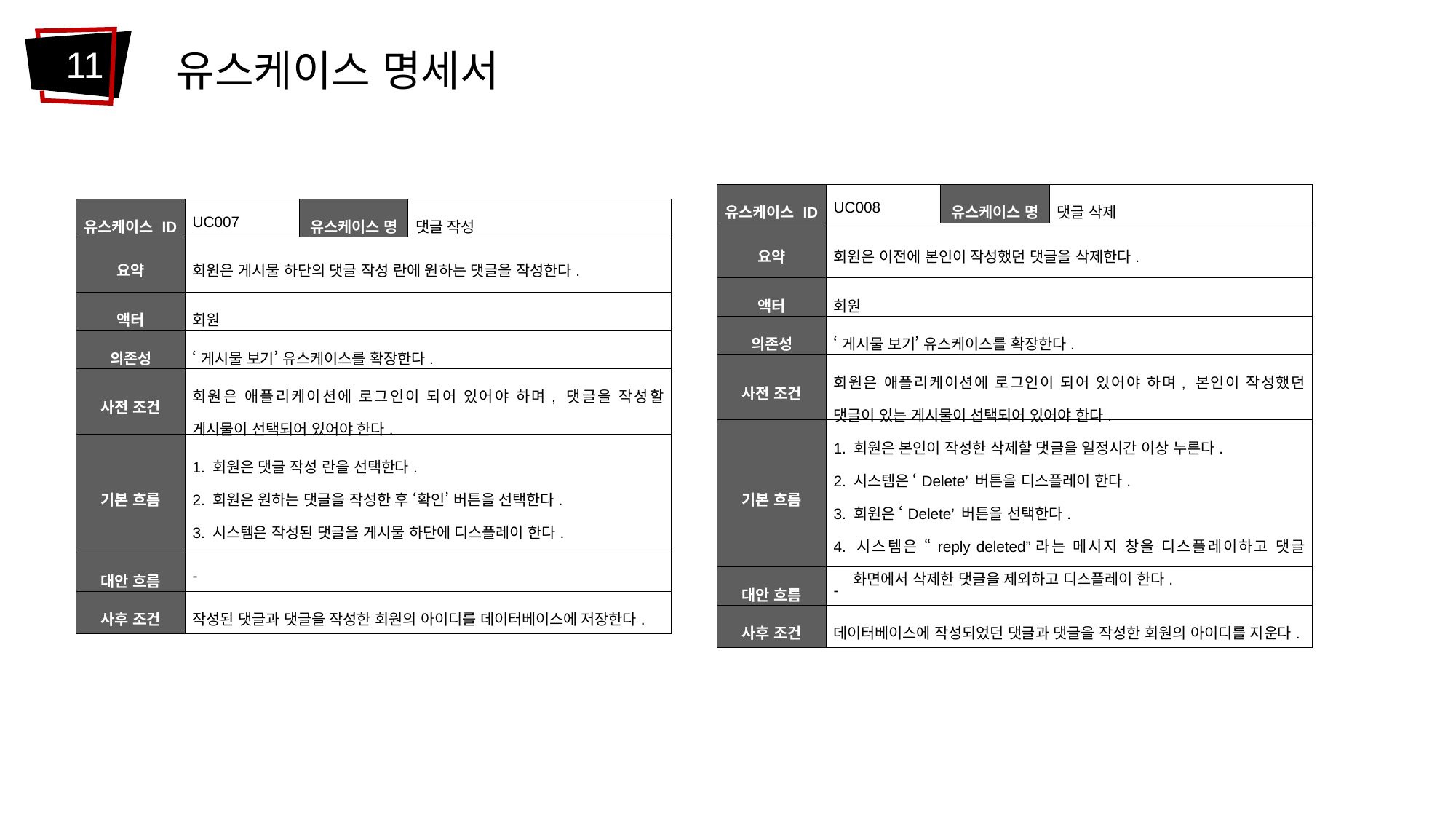

11
유스케이스 명세서
| 유스케이스 ID | UC008 | 유스케이스 명 | 댓글 삭제 |
| --- | --- | --- | --- |
| 요약 | 회원은 이전에 본인이 작성했던 댓글을 삭제한다. |  |  |
| 액터 | 회원 |  |  |
| 의존성 | ‘게시물 보기’ 유스케이스를 확장한다. |  |  |
| 사전 조건 | 회원은 애플리케이션에 로그인이 되어 있어야 하며, 본인이 작성했던 댓글이 있는 게시물이 선택되어 있어야 한다. |  |  |
| 기본 흐름 | 1. 회원은 본인이 작성한 삭제할 댓글을 일정시간 이상 누른다. 2. 시스템은 ‘Delete’ 버튼을 디스플레이 한다. 3. 회원은 ‘Delete’ 버튼을 선택한다. 4. 시스템은 “reply deleted”라는 메시지 창을 디스플레이하고 댓글 화면에서 삭제한 댓글을 제외하고 디스플레이 한다. |  |  |
| 대안 흐름 | - |  |  |
| 사후 조건 | 데이터베이스에 작성되었던 댓글과 댓글을 작성한 회원의 아이디를 지운다. |  |  |
| 유스케이스 ID | UC007 | 유스케이스 명 | 댓글 작성 |
| --- | --- | --- | --- |
| 요약 | 회원은 게시물 하단의 댓글 작성 란에 원하는 댓글을 작성한다. |  |  |
| 액터 | 회원 |  |  |
| 의존성 | ‘게시물 보기’ 유스케이스를 확장한다. |  |  |
| 사전 조건 | 회원은 애플리케이션에 로그인이 되어 있어야 하며, 댓글을 작성할 게시물이 선택되어 있어야 한다. |  |  |
| 기본 흐름 | 1. 회원은 댓글 작성 란을 선택한다. 2. 회원은 원하는 댓글을 작성한 후 ‘확인’ 버튼을 선택한다. 3. 시스템은 작성된 댓글을 게시물 하단에 디스플레이 한다. |  |  |
| 대안 흐름 | - |  |  |
| 사후 조건 | 작성된 댓글과 댓글을 작성한 회원의 아이디를 데이터베이스에 저장한다. |  |  |